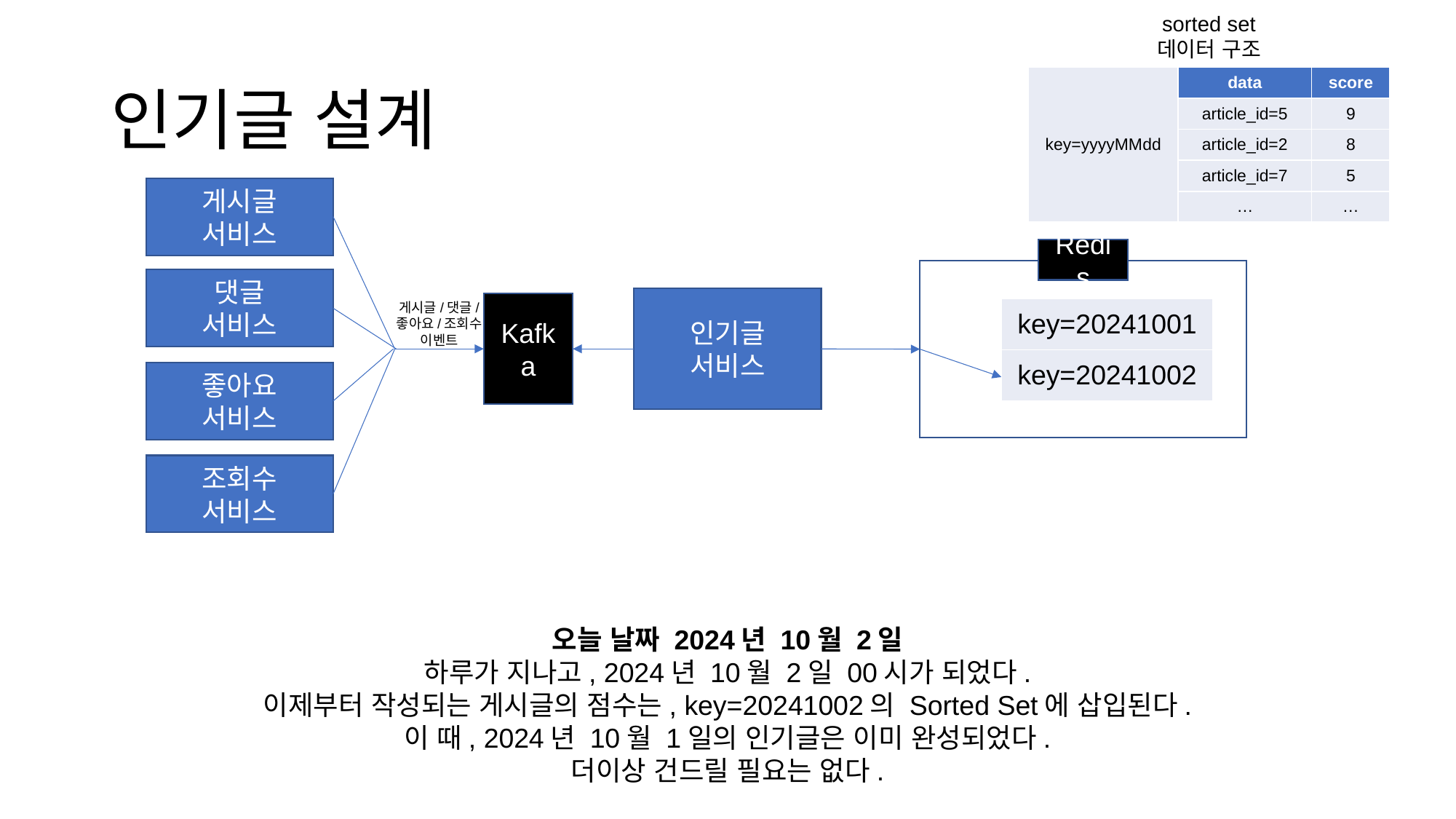

sorted set
데이터 구조
# 인기글 설계
| key=yyyyMMdd | data | score |
| --- | --- | --- |
|  | article\_id=5 | 9 |
|  | article\_id=2 | 8 |
|  | article\_id=7 | 5 |
|  | … | … |
게시글
서비스
Redis

댓글
서비스
인기글
서비스
게시글/댓글/
좋아요/조회수
이벤트
Kafka
| key=20241001 |
| --- |
| key=20241002 |
좋아요
서비스
조회수
서비스
오늘 날짜 2024년 10월 2일
하루가 지나고, 2024년 10월 2일 00시가 되었다.
이제부터 작성되는 게시글의 점수는, key=20241002의 Sorted Set에 삽입된다.
이 때, 2024년 10월 1일의 인기글은 이미 완성되었다.
더이상 건드릴 필요는 없다.